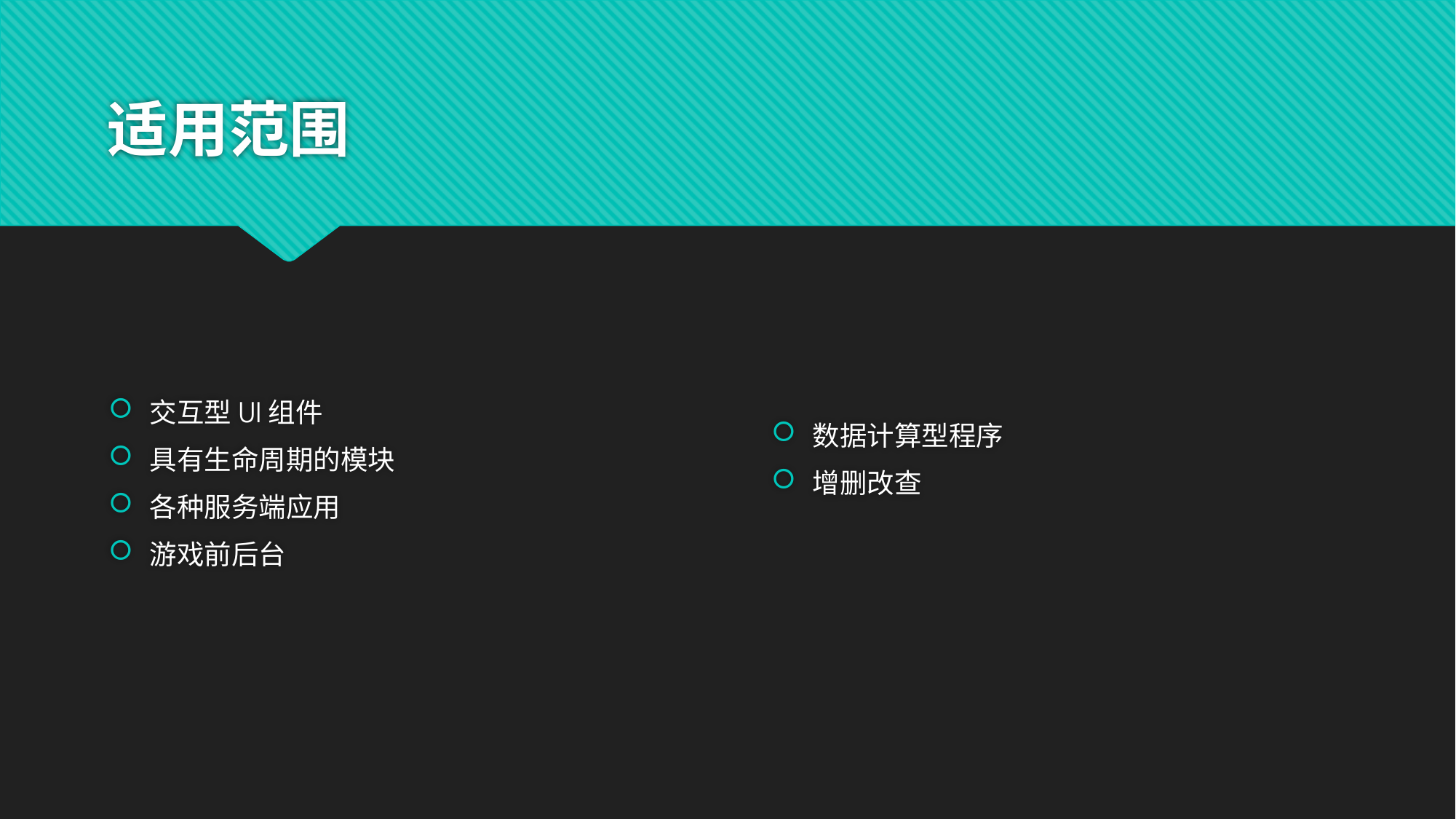

# 适用范围
数据计算型程序
增删改查

交互型UI组件
具有生命周期的模块
各种服务端应用
游戏前后台